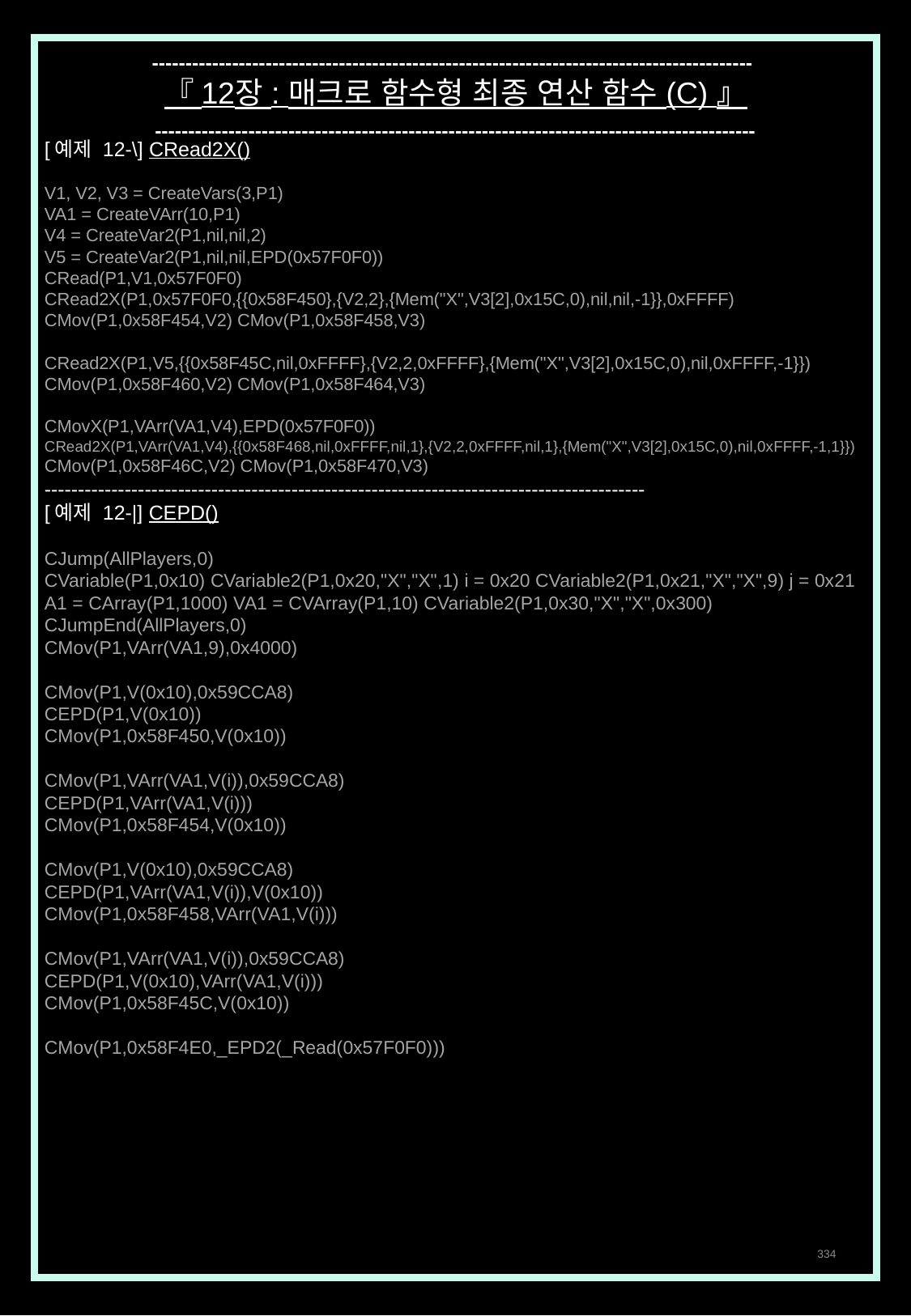

------------------------------------------------------------------------------------------
『 12장 : 매크로 함수형 최종 연산 함수 (C) 』
------------------------------------------------------------------------------------------
[예제 12-\] CRead2X()

V1, V2, V3 = CreateVars(3,P1)
VA1 = CreateVArr(10,P1)
V4 = CreateVar2(P1,nil,nil,2)
V5 = CreateVar2(P1,nil,nil,EPD(0x57F0F0))
CRead(P1,V1,0x57F0F0)
CRead2X(P1,0x57F0F0,{{0x58F450},{V2,2},{Mem("X",V3[2],0x15C,0),nil,nil,-1}},0xFFFF)
CMov(P1,0x58F454,V2) CMov(P1,0x58F458,V3)

CRead2X(P1,V5,{{0x58F45C,nil,0xFFFF},{V2,2,0xFFFF},{Mem("X",V3[2],0x15C,0),nil,0xFFFF,-1}})
CMov(P1,0x58F460,V2) CMov(P1,0x58F464,V3)

CMovX(P1,VArr(VA1,V4),EPD(0x57F0F0))
CRead2X(P1,VArr(VA1,V4),{{0x58F468,nil,0xFFFF,nil,1},{V2,2,0xFFFF,nil,1},{Mem("X",V3[2],0x15C,0),nil,0xFFFF,-1,1}})
CMov(P1,0x58F46C,V2) CMov(P1,0x58F470,V3)
------------------------------------------------------------------------------------------
[예제 12-|] CEPD()

CJump(AllPlayers,0)
CVariable(P1,0x10) CVariable2(P1,0x20,"X","X",1) i = 0x20 CVariable2(P1,0x21,"X","X",9) j = 0x21
A1 = CArray(P1,1000) VA1 = CVArray(P1,10) CVariable2(P1,0x30,"X","X",0x300)
CJumpEnd(AllPlayers,0)
CMov(P1,VArr(VA1,9),0x4000)

CMov(P1,V(0x10),0x59CCA8)
CEPD(P1,V(0x10))
CMov(P1,0x58F450,V(0x10))

CMov(P1,VArr(VA1,V(i)),0x59CCA8)
CEPD(P1,VArr(VA1,V(i)))
CMov(P1,0x58F454,V(0x10))

CMov(P1,V(0x10),0x59CCA8)
CEPD(P1,VArr(VA1,V(i)),V(0x10))
CMov(P1,0x58F458,VArr(VA1,V(i)))

CMov(P1,VArr(VA1,V(i)),0x59CCA8)
CEPD(P1,V(0x10),VArr(VA1,V(i)))
CMov(P1,0x58F45C,V(0x10))

CMov(P1,0x58F4E0,_EPD2(_Read(0x57F0F0)))
334